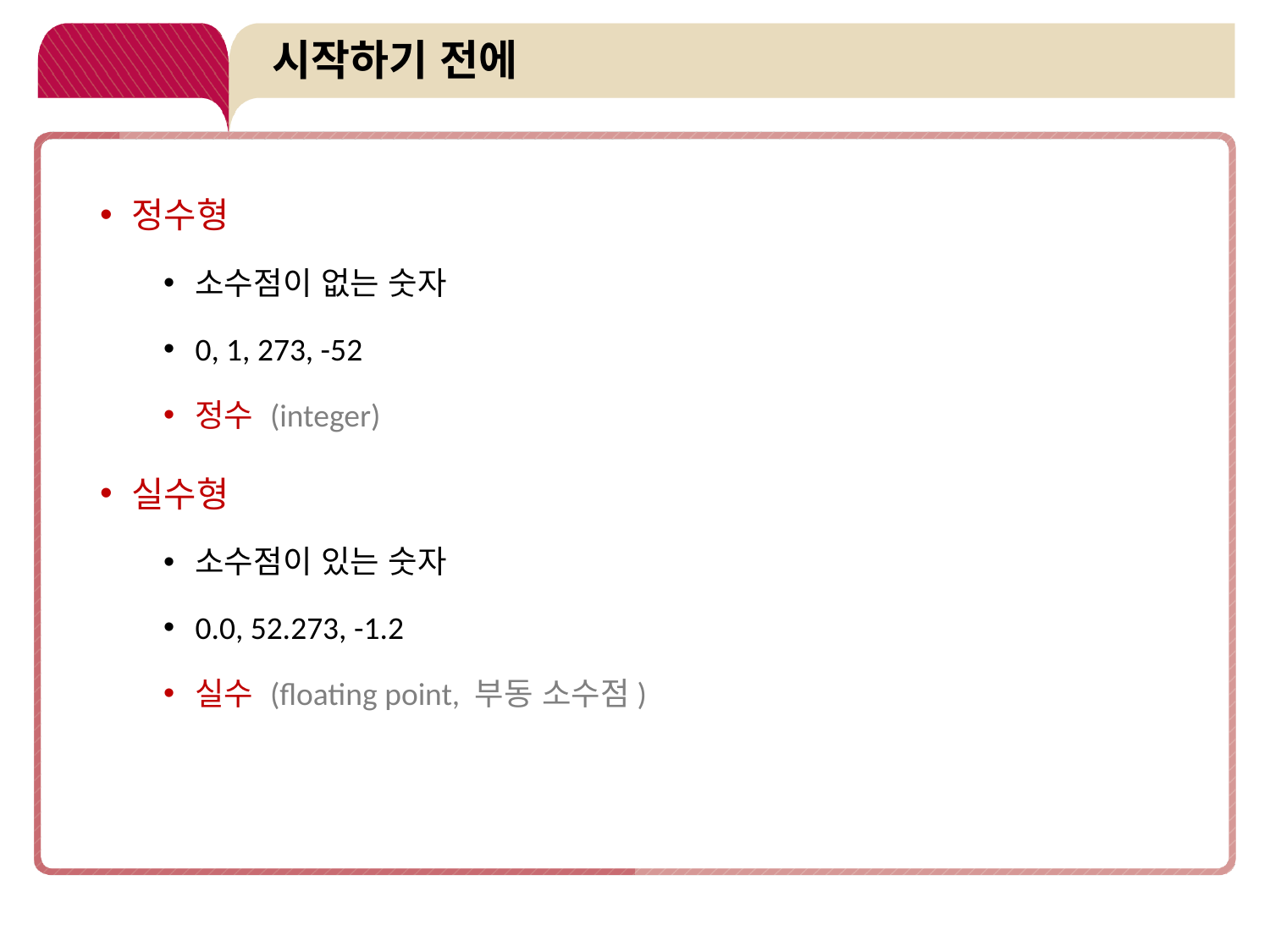

# 시작하기 전에
정수형
소수점이 없는 숫자
0, 1, 273, -52
정수 (integer)
실수형
소수점이 있는 숫자
0.0, 52.273, -1.2
실수 (floating point, 부동 소수점)